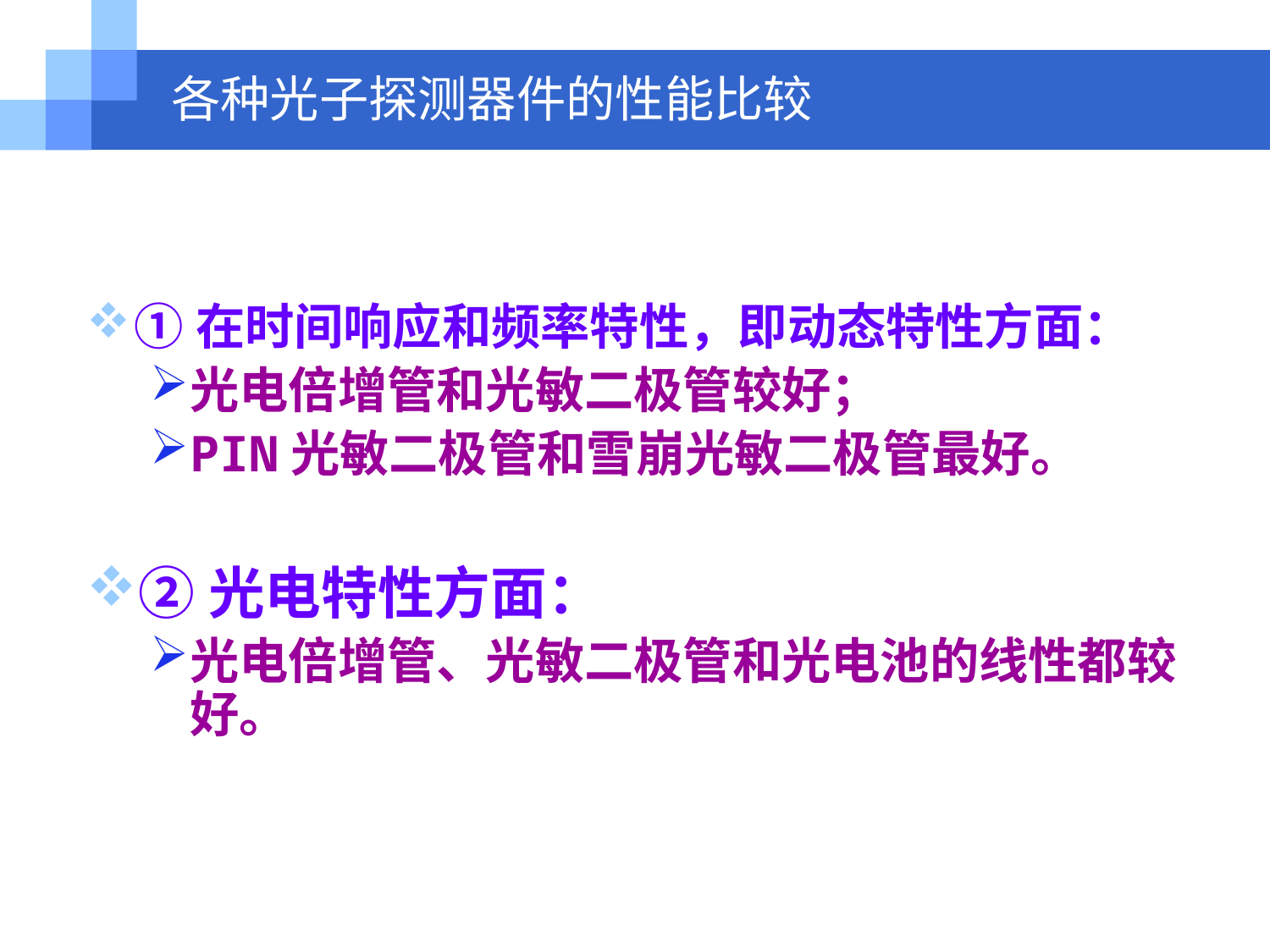

# 各种光子探测器件的性能比较
①在时间响应和频率特性，即动态特性方面：
光电倍增管和光敏二极管较好；
PIN光敏二极管和雪崩光敏二极管最好。

②光电特性方面：
光电倍增管、光敏二极管和光电池的线性都较好。